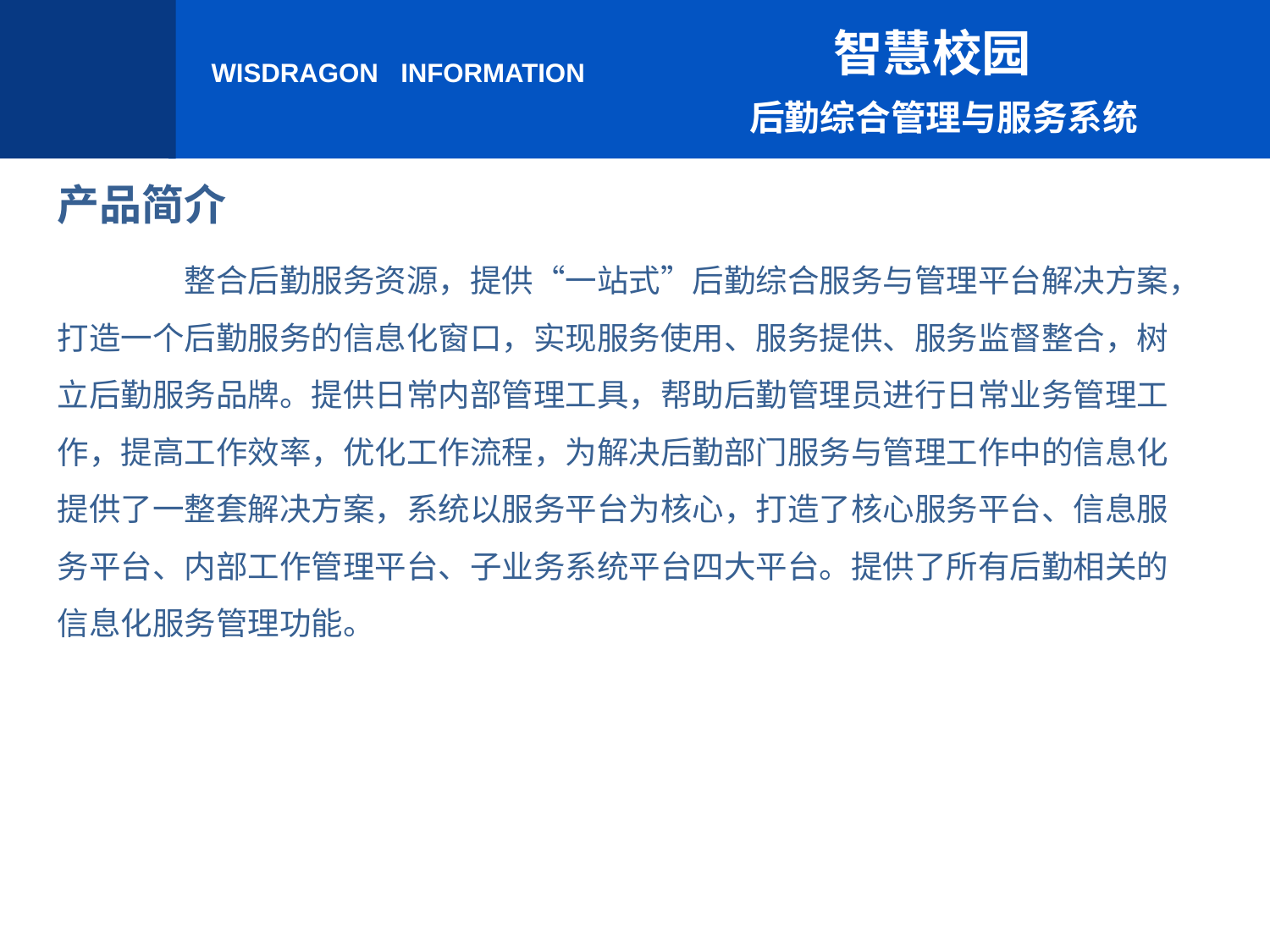

智慧校园
 后勤综合管理与服务系统
产品简介
	整合后勤服务资源，提供“一站式”后勤综合服务与管理平台解决方案，打造一个后勤服务的信息化窗口，实现服务使用、服务提供、服务监督整合，树立后勤服务品牌。提供日常内部管理工具，帮助后勤管理员进行日常业务管理工作，提高工作效率，优化工作流程，为解决后勤部门服务与管理工作中的信息化提供了一整套解决方案，系统以服务平台为核心，打造了核心服务平台、信息服务平台、内部工作管理平台、子业务系统平台四大平台。提供了所有后勤相关的信息化服务管理功能。